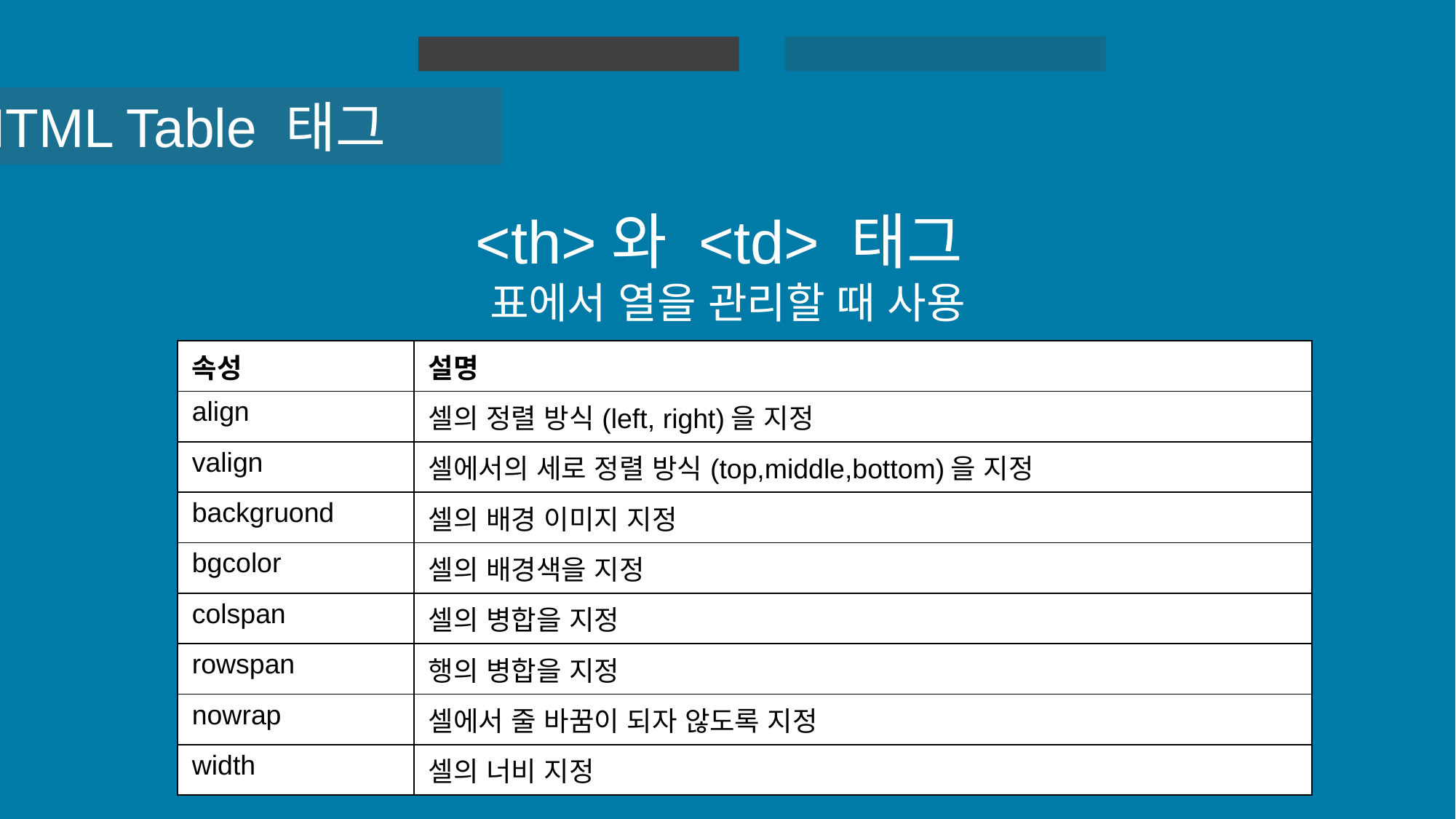

HTML 실습
HTML

HTML Table 태그
<th>와 <td> 태그
표에서 열을 관리할 때 사용
| 속성 | 설명 |
| --- | --- |
| align | 셀의 정렬 방식(left, right)을 지정 |
| valign | 셀에서의 세로 정렬 방식(top,middle,bottom)을 지정 |
| backgruond | 셀의 배경 이미지 지정 |
| bgcolor | 셀의 배경색을 지정 |
| colspan | 셀의 병합을 지정 |
| rowspan | 행의 병합을 지정 |
| nowrap | 셀에서 줄 바꿈이 되자 않도록 지정 |
| width | 셀의 너비 지정 |